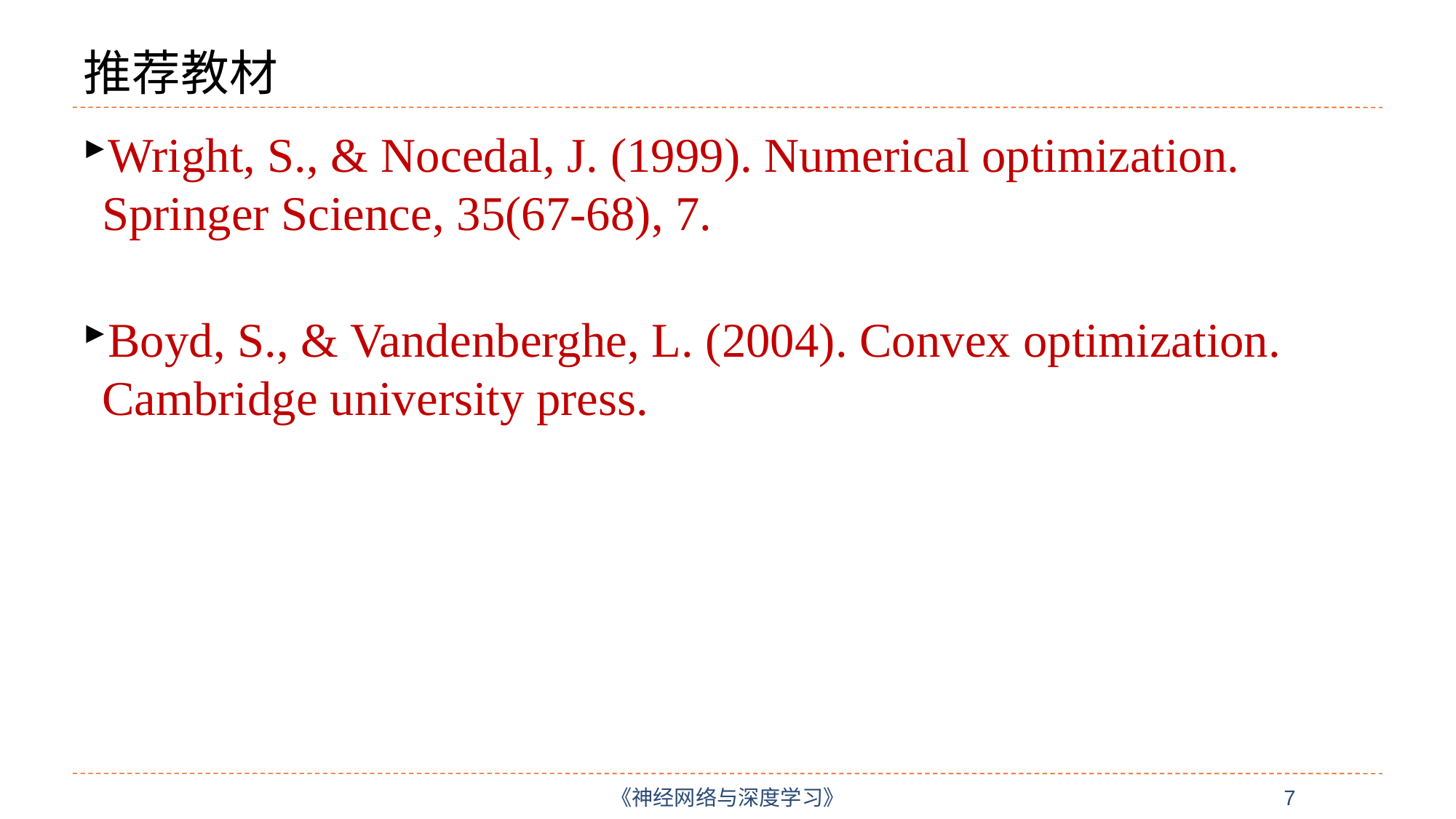

# 推荐教材
Wright, S., & Nocedal, J. (1999). Numerical optimization. Springer Science, 35(67-68), 7.

Boyd, S., & Vandenberghe, L. (2004). Convex optimization. Cambridge university press.